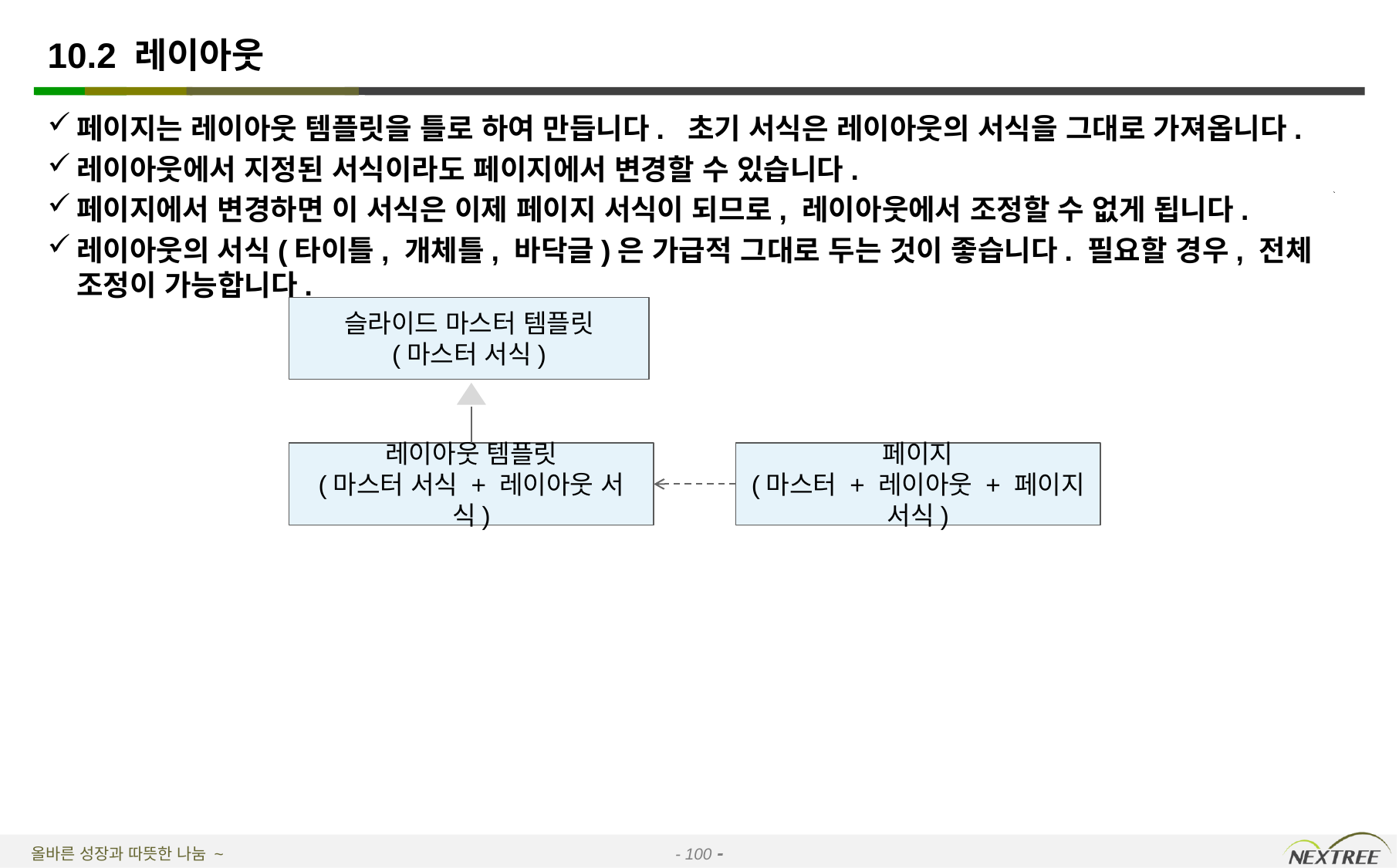

# 10.2 레이아웃
페이지는 레이아웃 템플릿을 틀로 하여 만듭니다.  초기 서식은 레이아웃의 서식을 그대로 가져옵니다.
레이아웃에서 지정된 서식이라도 페이지에서 변경할 수 있습니다.
페이지에서 변경하면 이 서식은 이제 페이지 서식이 되므로, 레이아웃에서 조정할 수 없게 됩니다.
레이아웃의 서식(타이틀, 개체틀, 바닥글)은 가급적 그대로 두는 것이 좋습니다. 필요할 경우, 전체 조정이 가능합니다.
슬라이드 마스터 템플릿
(마스터 서식)

레이아웃 템플릿
(마스터 서식 + 레이아웃 서식)
페이지
(마스터 + 레이아웃 + 페이지 서식)